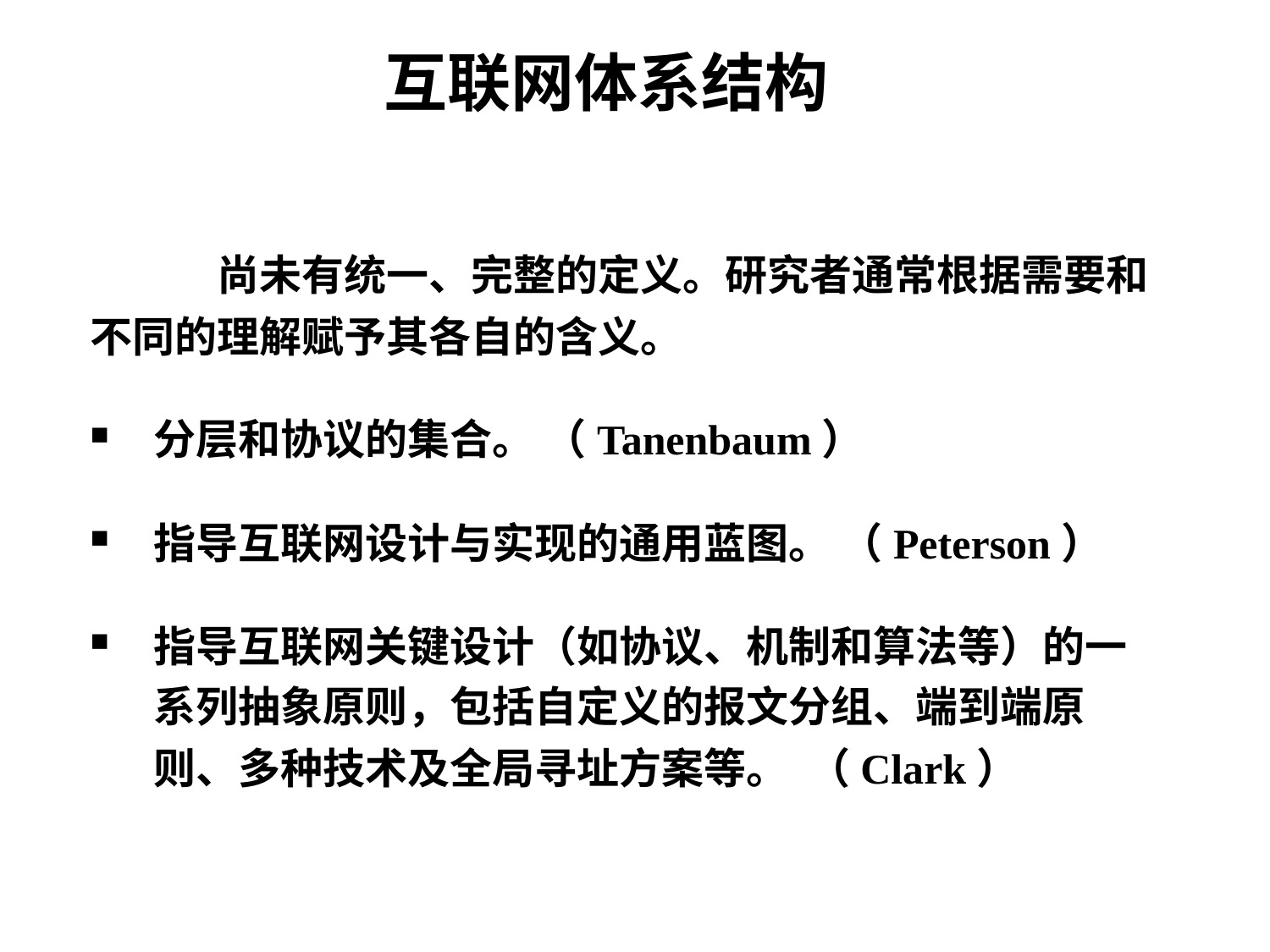

互联网体系结构
	尚未有统一、完整的定义。研究者通常根据需要和不同的理解赋予其各自的含义。
分层和协议的集合。 （Tanenbaum）
指导互联网设计与实现的通用蓝图。 （Peterson）
指导互联网关键设计（如协议、机制和算法等）的一系列抽象原则，包括自定义的报文分组、端到端原则、多种技术及全局寻址方案等。  （Clark）